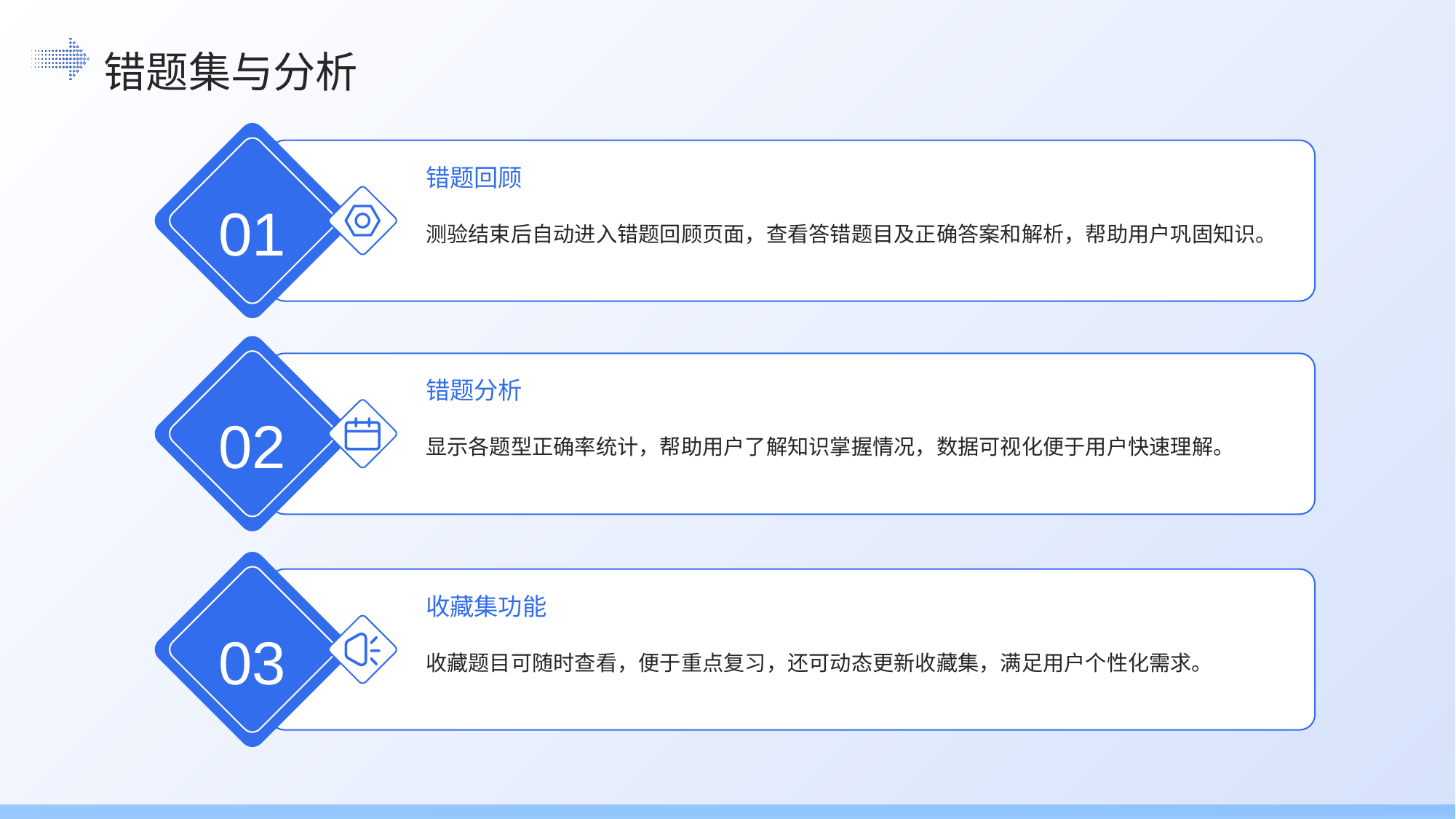

错题集与分析

错题回顾

01

测验结束后自动进入错题回顾页面，查看答错题目及正确答案和解析，帮助用户巩固知识。

错题分析

02

显示各题型正确率统计，帮助用户了解知识掌握情况，数据可视化便于用户快速理解。

收藏集功能

03

收藏题目可随时查看，便于重点复习，还可动态更新收藏集，满足用户个性化需求。